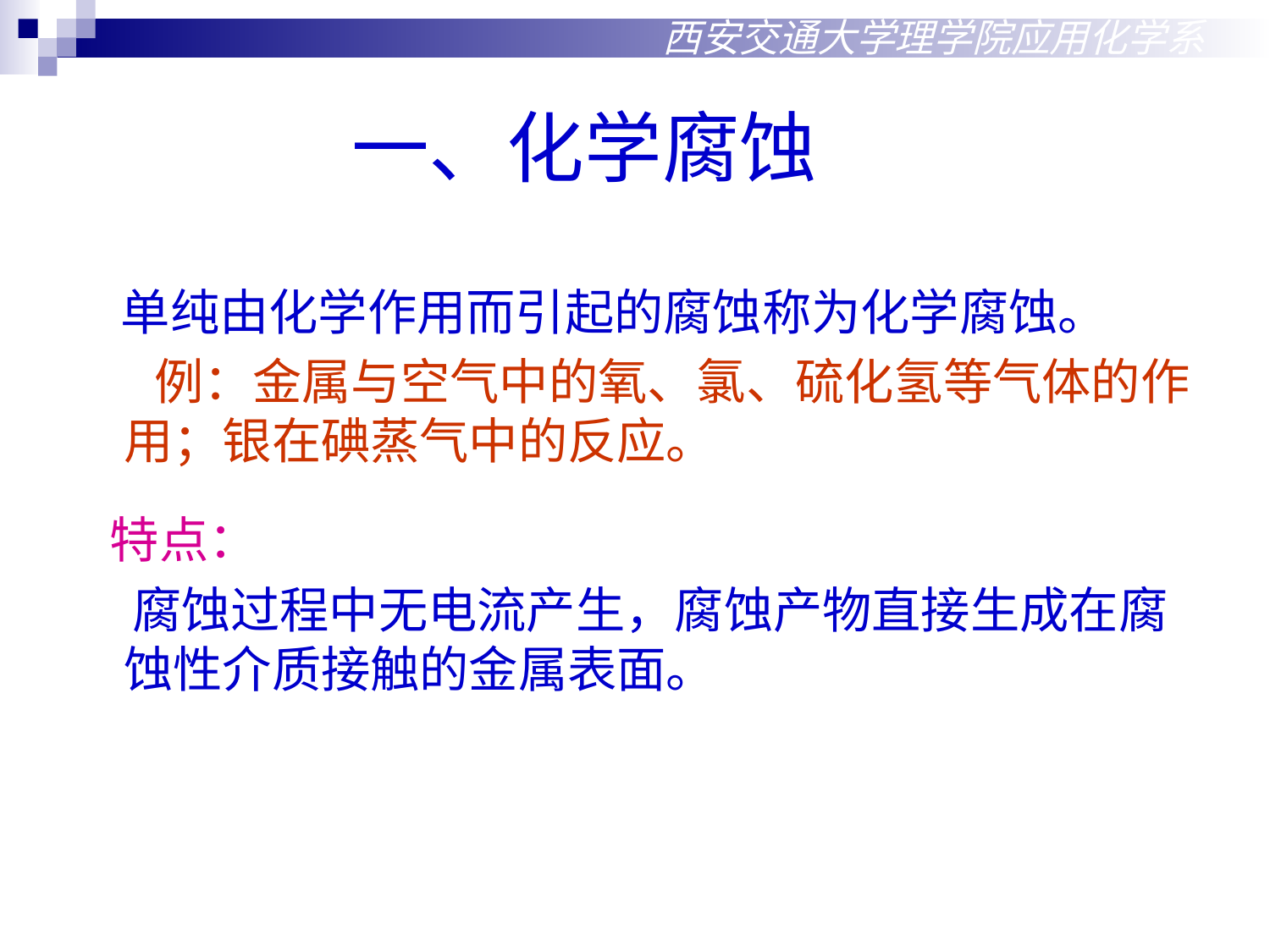

单纯由化学作用而引起的腐蚀称为化学腐蚀。
      例：金属与空气中的氧、氯、硫化氢等气体的作用；银在碘蒸气中的反应。

  特点：
    腐蚀过程中无电流产生，腐蚀产物直接生成在腐蚀性介质接触的金属表面。
西安交通大学理学院应用化学系
一、化学腐蚀